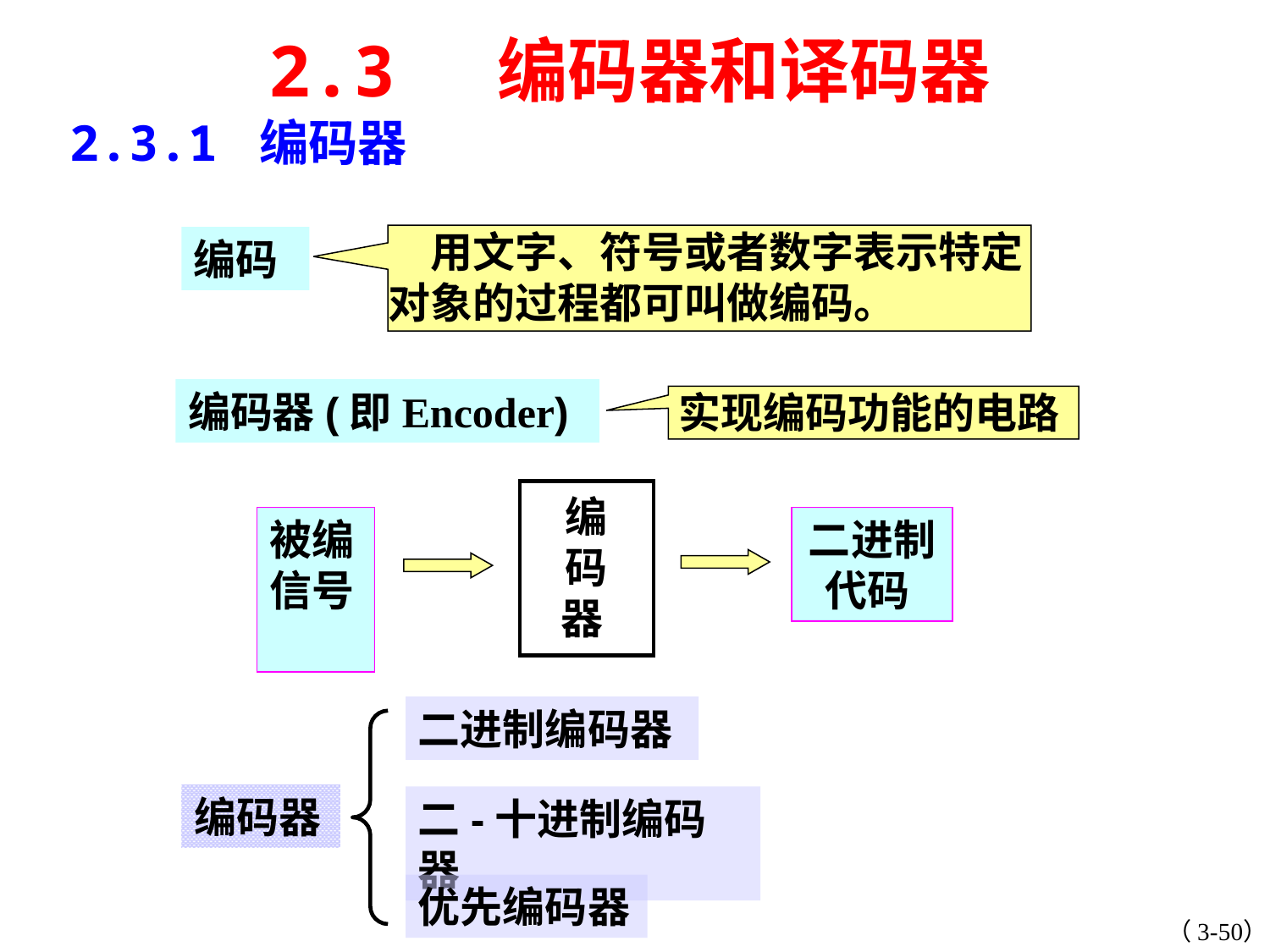

2.3  编码器和译码器

 2.3.1 编码器
　用文字、符号或者数字表示特定对象的过程都可叫做编码。
编码
编码器(即Encoder)

编码器
被编信号
二进制代码

实现编码功能的电路

二进制编码器

编码器
二-十进制编码器
优先编码器
（3-50）